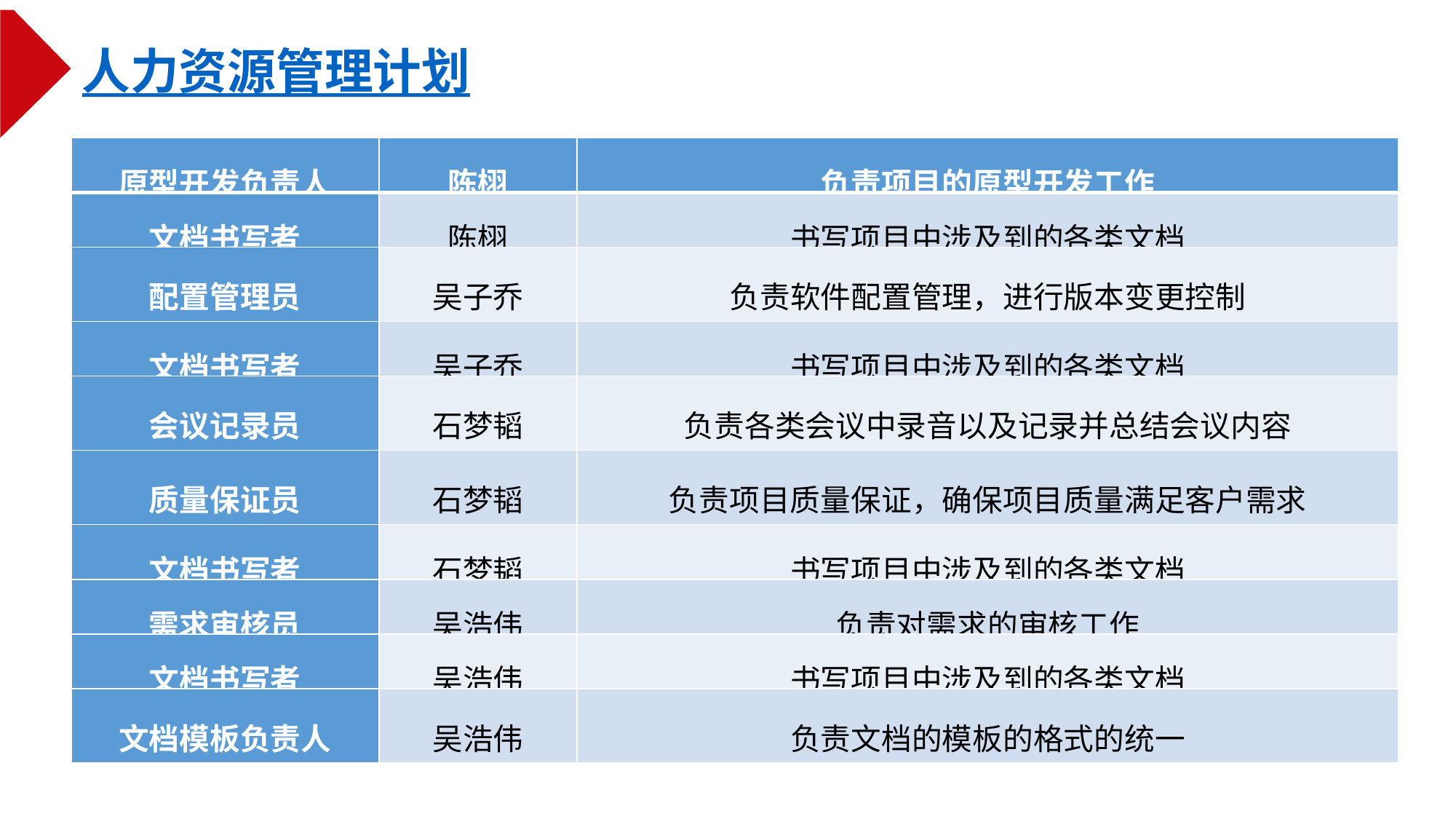

人力资源管理计划
| 原型开发负责人 | 陈栩 | 负责项目的原型开发工作 |
| --- | --- | --- |
| 文档书写者 | 陈栩 | 书写项目中涉及到的各类文档 |
| 配置管理员 | 吴子乔 | 负责软件配置管理，进行版本变更控制 |
| 文档书写者 | 吴子乔 | 书写项目中涉及到的各类文档 |
| 会议记录员 | 石梦韬 | 负责各类会议中录音以及记录并总结会议内容 |
| 质量保证员 | 石梦韬 | 负责项目质量保证，确保项目质量满足客户需求 |
| 文档书写者 | 石梦韬 | 书写项目中涉及到的各类文档 |
| 需求审核员 | 吴浩伟 | 负责对需求的审核工作 |
| 文档书写者 | 吴浩伟 | 书写项目中涉及到的各类文档 |
| 文档模板负责人 | 吴浩伟 | 负责文档的模板的格式的统一 |